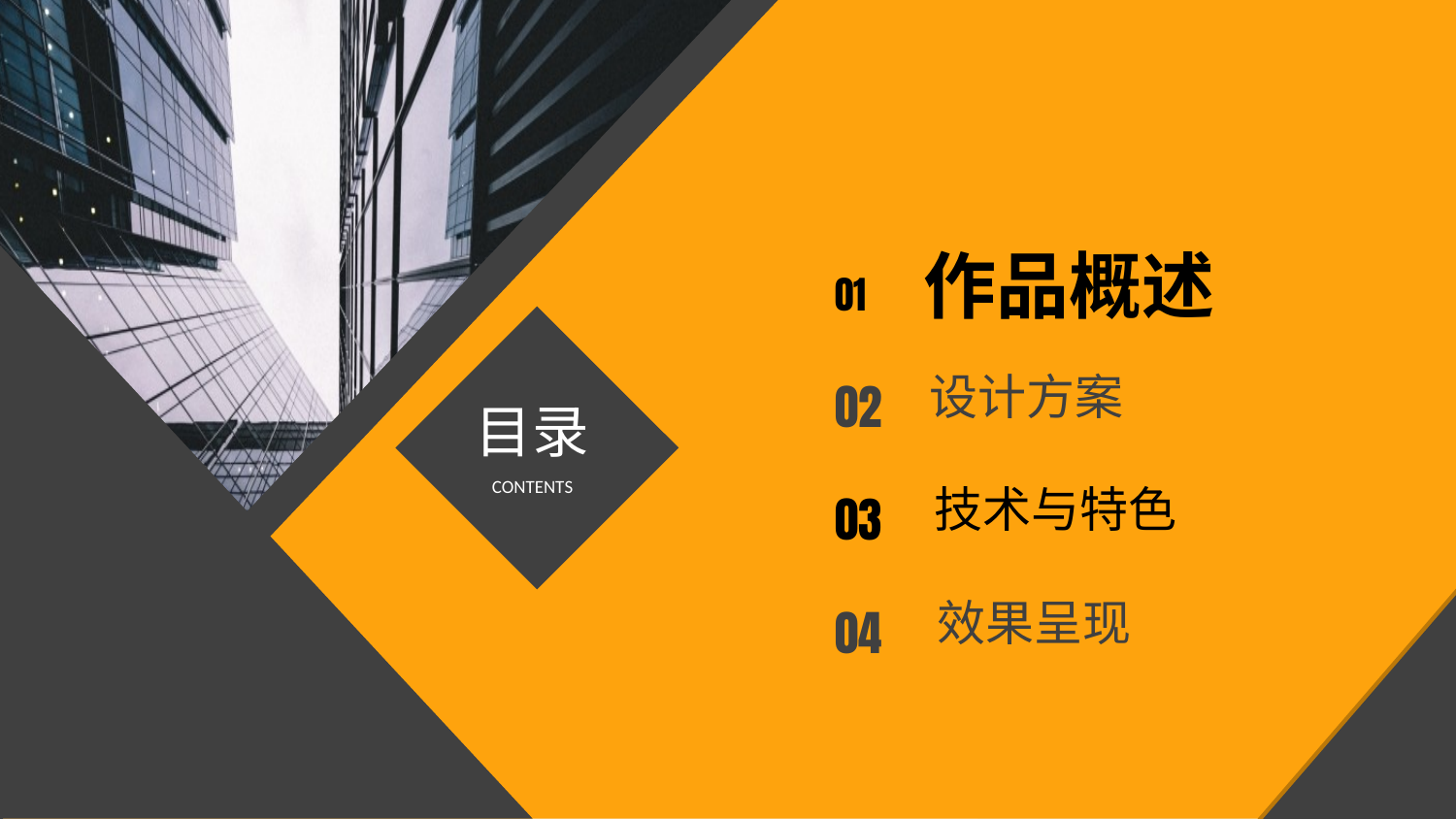

01
作品概述

02
设计方案

03
技术与特色

04
效果呈现

目录
CONTENTS